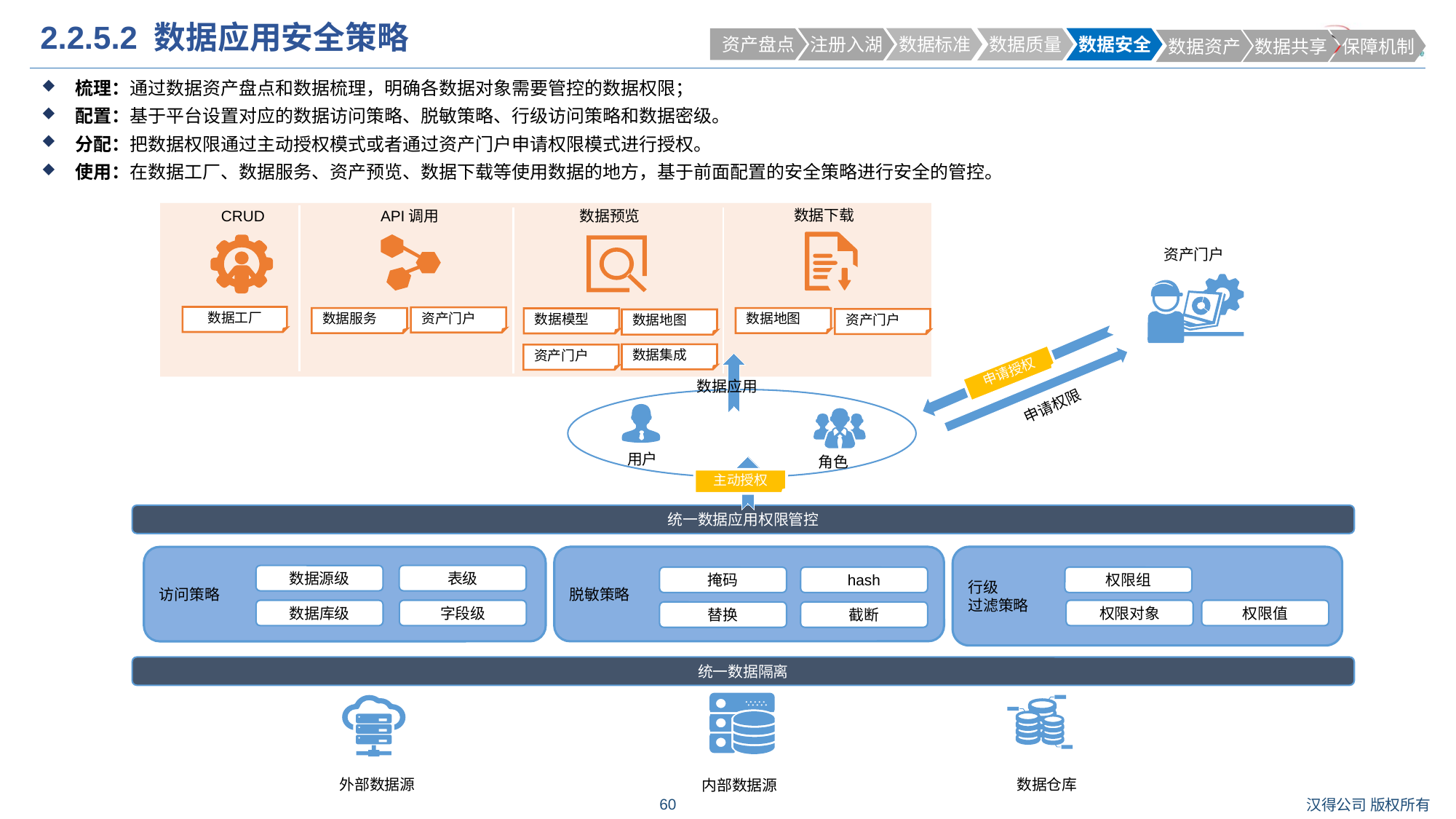

# 2.2.5.2 数据应用安全策略
  资产盘点
  注册入湖
  数据标准
  数据质量
  数据安全
  数据资产
  数据共享
  保障机制
梳理：通过数据资产盘点和数据梳理，明确各数据对象需要管控的数据权限；
配置：基于平台设置对应的数据访问策略、脱敏策略、行级访问策略和数据密级。
分配：把数据权限通过主动授权模式或者通过资产门户申请权限模式进行授权。
使用：在数据工厂、数据服务、资产预览、数据下载等使用数据的地方，基于前面配置的安全策略进行安全的管控。
数据下载
API调用
CRUD
数据预览

资产门户

数据工厂
资产门户
数据服务
数据地图
数据模型
资产门户
数据地图
数据集成
资产门户

申请授权
数据应用

申请权限

用户
角色
主动授权

统一数据应用权限管控
脱敏策略
行级
过滤策略
访问策略
表级
数据源级
掩码
hash
权限组
字段级
权限对象
权限值
数据库级
替换
截断
统一数据隔离

外部数据源
数据仓库
内部数据源